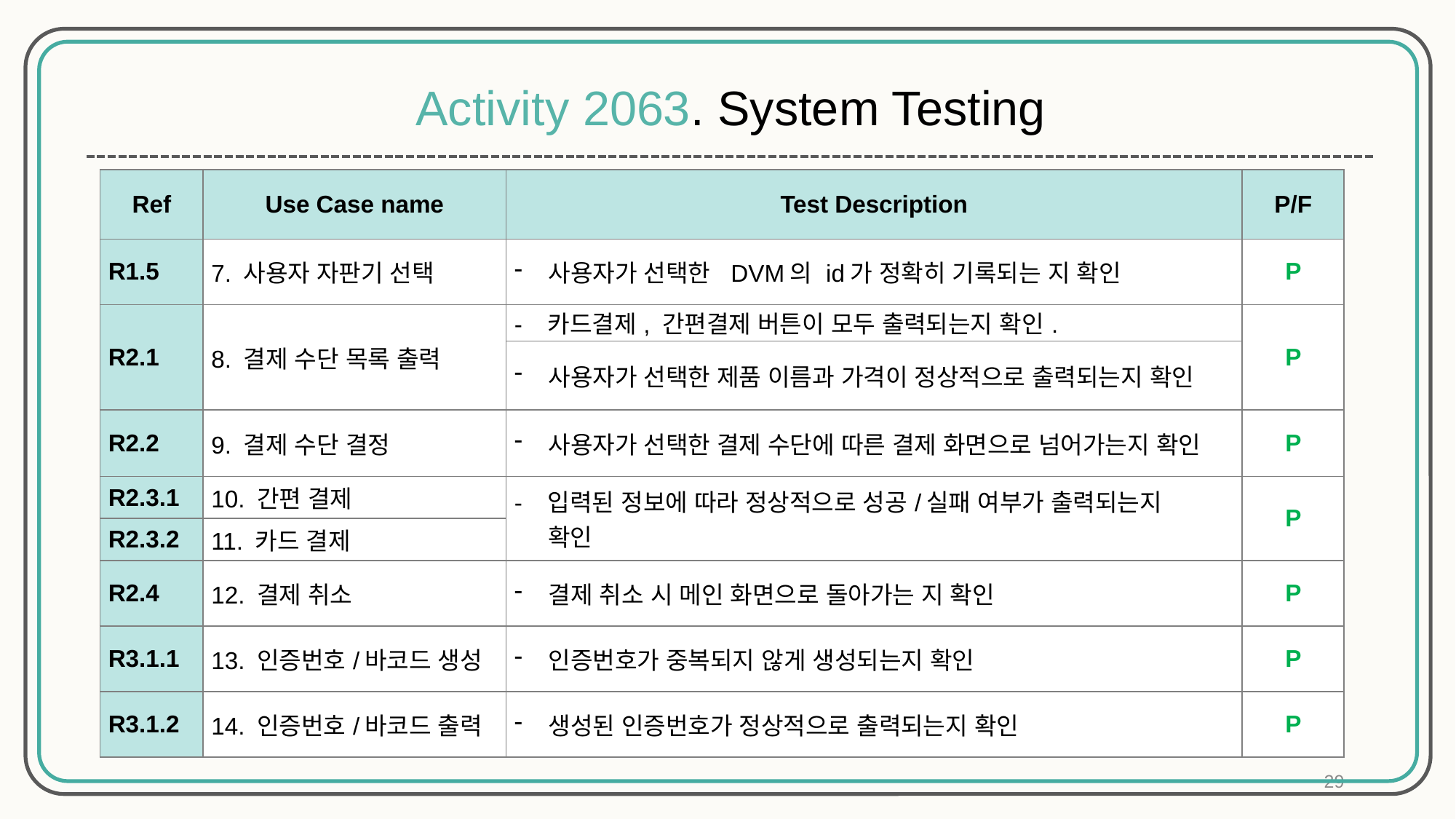

Activity 2063. System Testing

| Ref | Use Case name | Test Description | P/F |
| --- | --- | --- | --- |
| R1.5 | 7. 사용자 자판기 선택 | 사용자가 선택한  DVM의 id가 정확히 기록되는 지 확인 | P |
| R2.1 | 8. 결제 수단 목록 출력 | -  카드결제, 간편결제 버튼이 모두 출력되는지 확인. | P |
|  |  | 사용자가 선택한 제품 이름과 가격이 정상적으로 출력되는지 확인 |  |
| R2.2 | 9. 결제 수단 결정 | 사용자가 선택한 결제 수단에 따른 결제 화면으로 넘어가는지 확인 | P |
| R2.3.1 | 10. 간편 결제 | -  입력된 정보에 따라 정상적으로 성공/실패 여부가 출력되는지 확인 | P |
| R2.3.2 | 11. 카드 결제 |  |  |
| R2.4 | 12. 결제 취소 | 결제 취소 시 메인 화면으로 돌아가는 지 확인 | P |
| R3.1.1 | 13. 인증번호/바코드 생성 | 인증번호가 중복되지 않게 생성되는지 확인 | P |
| R3.1.2 | 14. 인증번호/바코드 출력 | 생성된 인증번호가 정상적으로 출력되는지 확인 | P |
29